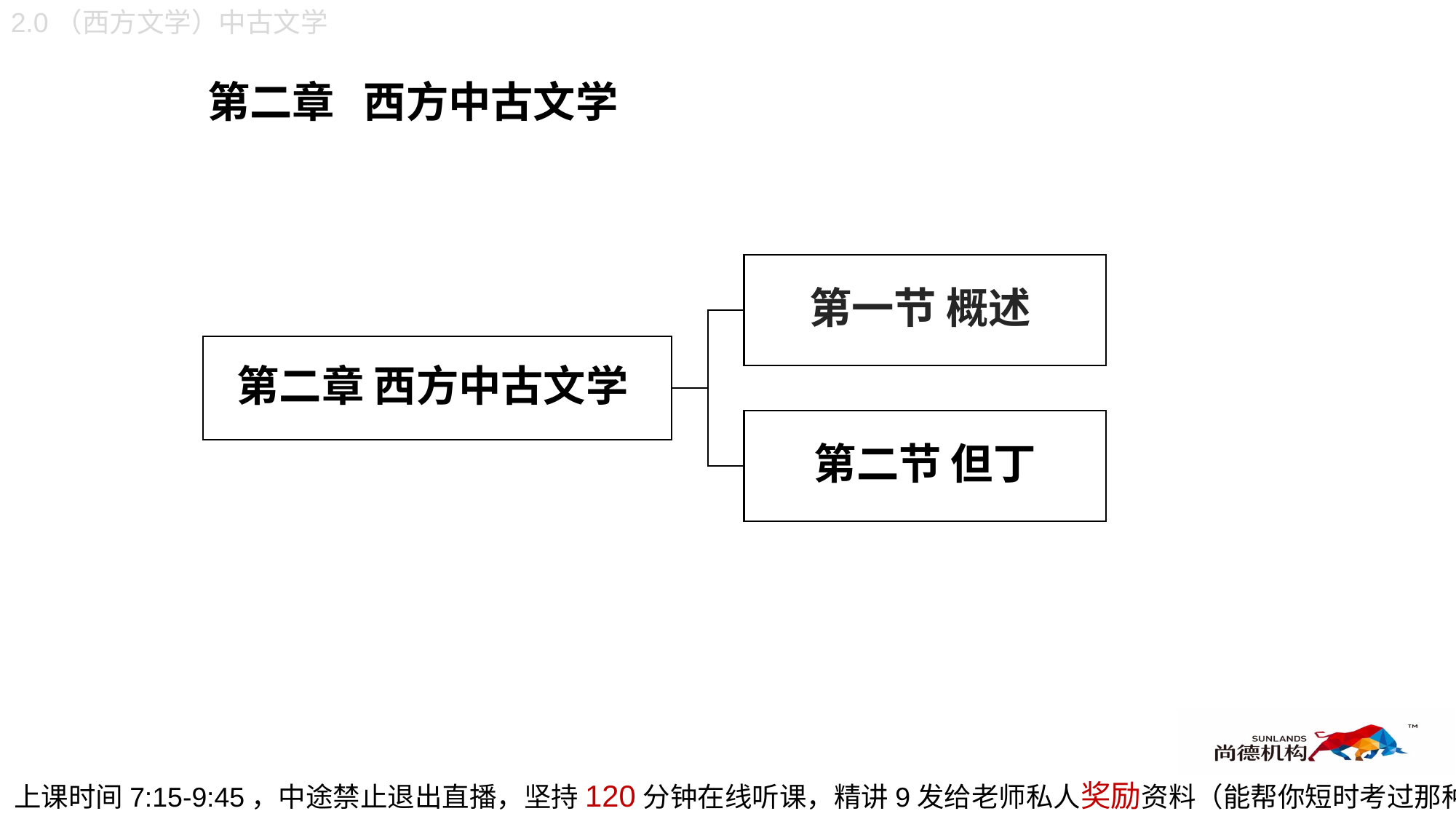

2.0（西方文学）中古文学
第二章   西方中古文学
第二章 西方中古文学
第一节 概述
第二节 但丁